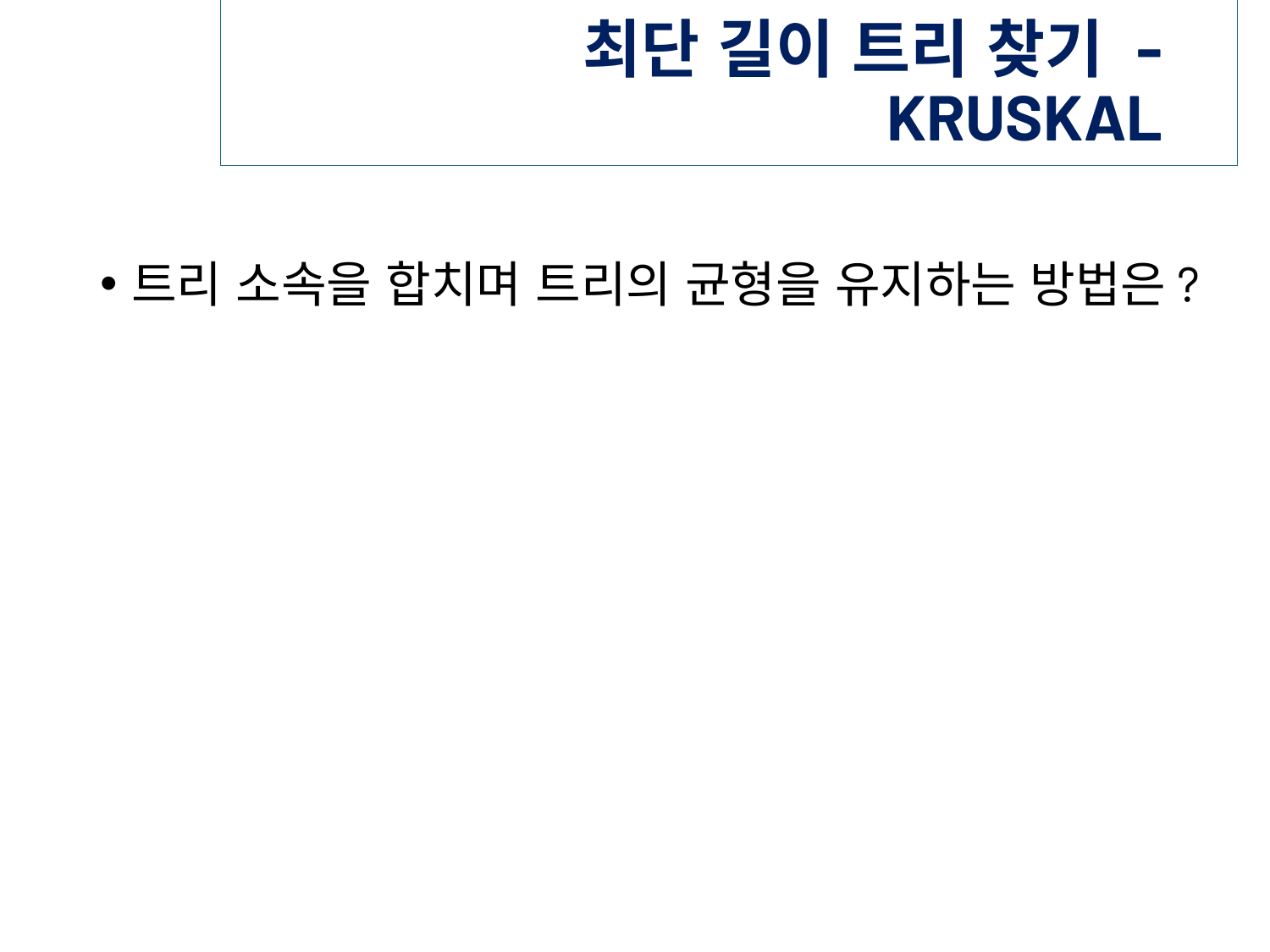

# 최단 길이 트리 찾기 - KRUSKAL
트리 소속을 합치며 트리의 균형을 유지하는 방법은?